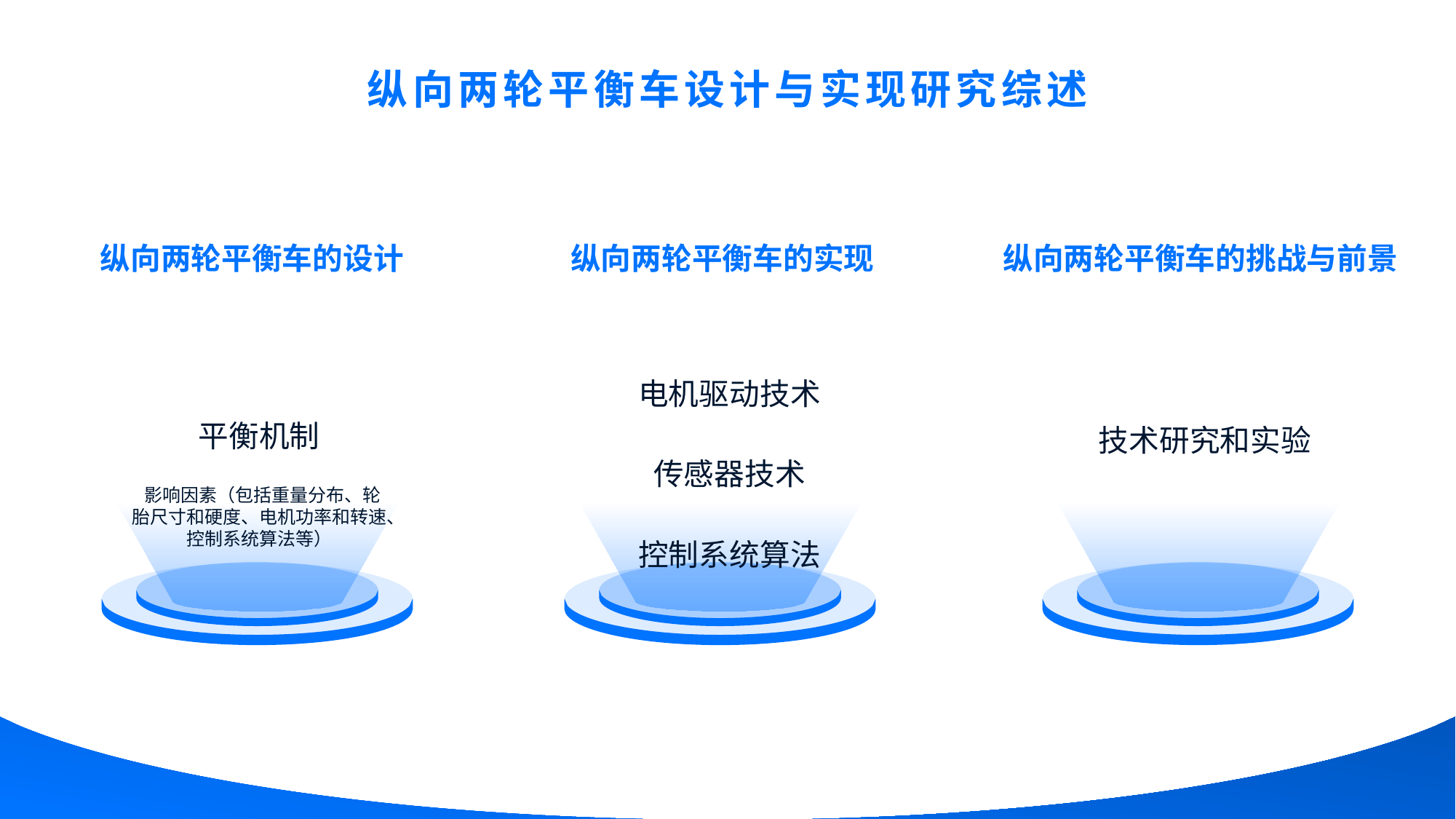

纵向两轮平衡车设计与实现研究综述
纵向两轮平衡车的设计
纵向两轮平衡车的实现
纵向两轮平衡车的挑战与前景
 电机驱动技术
 平衡机制
 技术研究和实验
 传感器技术
 影响因素（包括重量分布、轮胎尺寸和硬度、电机功率和转速、控制系统算法等）

 控制系统算法